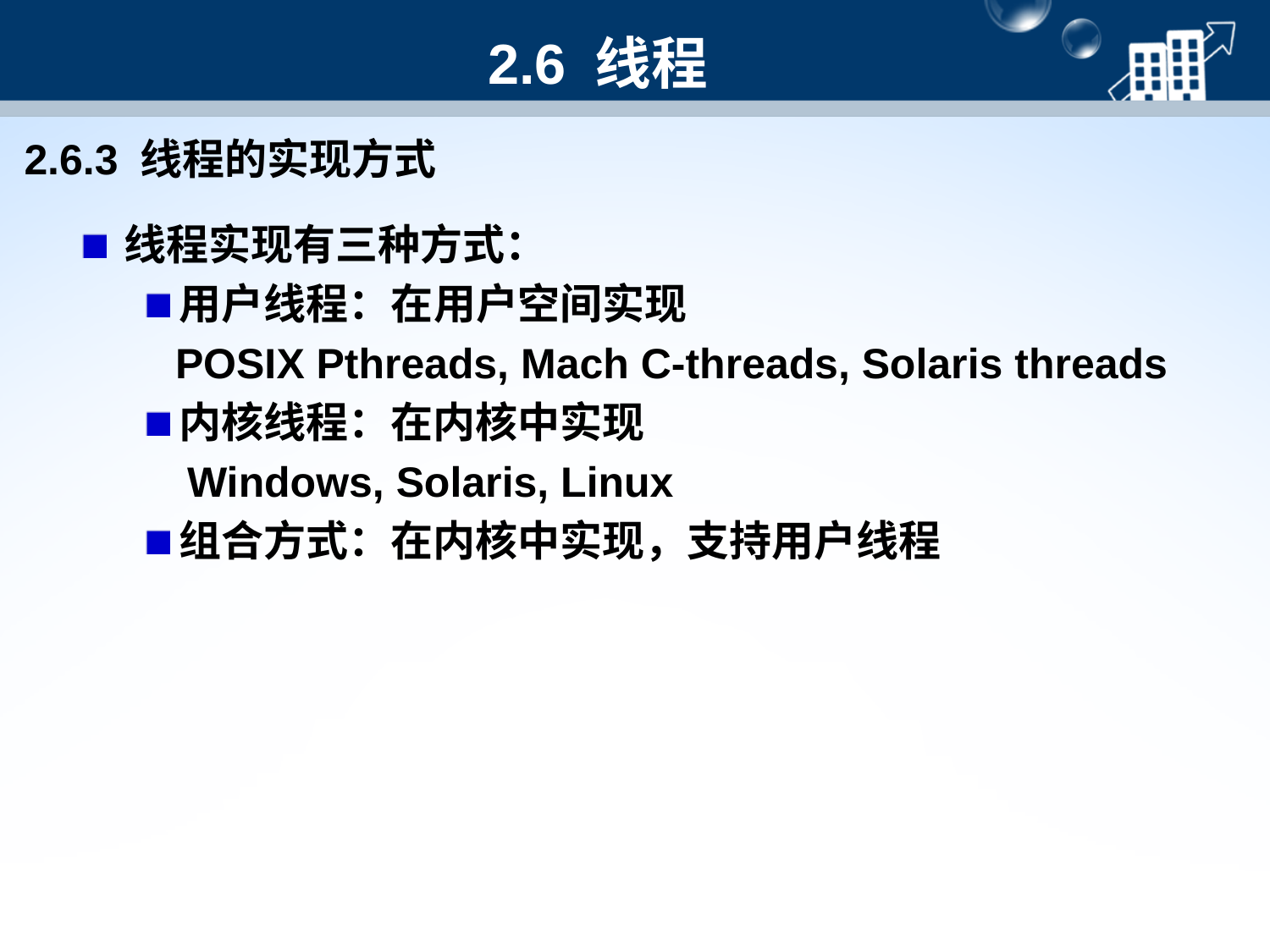

2.6 线程
2.6.3 线程的实现方式
线程实现有三种方式：
用户线程：在用户空间实现
   POSIX Pthreads, Mach C-threads, Solaris threads
内核线程：在内核中实现
    Windows, Solaris, Linux
组合方式：在内核中实现，支持用户线程